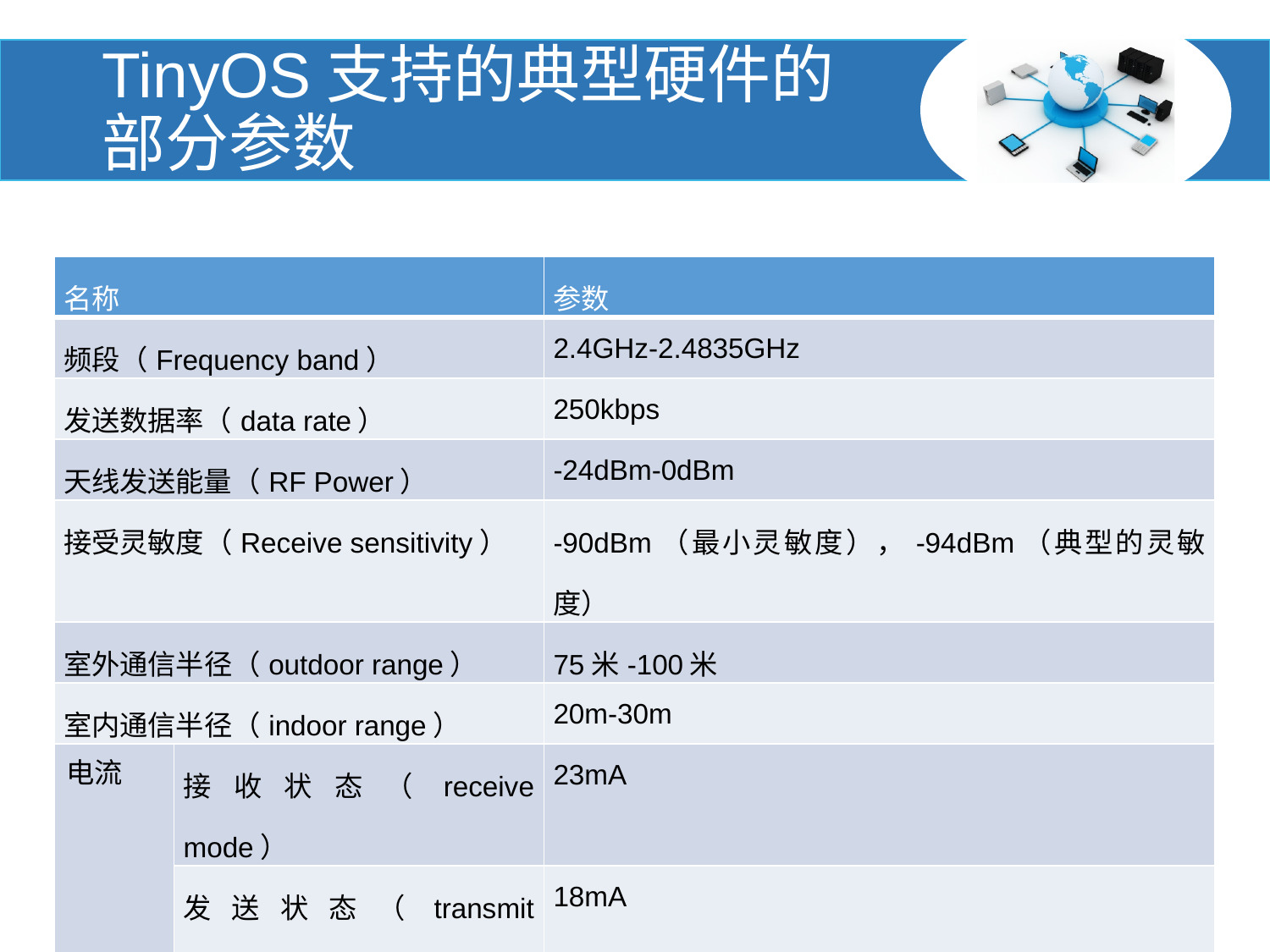

# TinyOS支持的典型硬件的部分参数
| 名称 |  | 参数 |
| --- | --- | --- |
| 频段（Frequency band） |  | 2.4GHz-2.4835GHz |
| 发送数据率（data rate） |  | 250kbps |
| 天线发送能量（RF Power） |  | -24dBm-0dBm |
| 接受灵敏度（Receive sensitivity） |  | -90dBm（最小灵敏度），-94dBm（典型的灵敏度） |
| 室外通信半径（outdoor range） |  | 75米-100米 |
| 室内通信半径（indoor range） |  | 20m-30m |
| 电流 | 接收状态（receive mode） | 23mA |
|  | 发送状态（transmit mode） | 18mA |
|  | 空闲状态（idle） | 21μA |
|  | 睡眠状态（sleep） | 1μA |
55